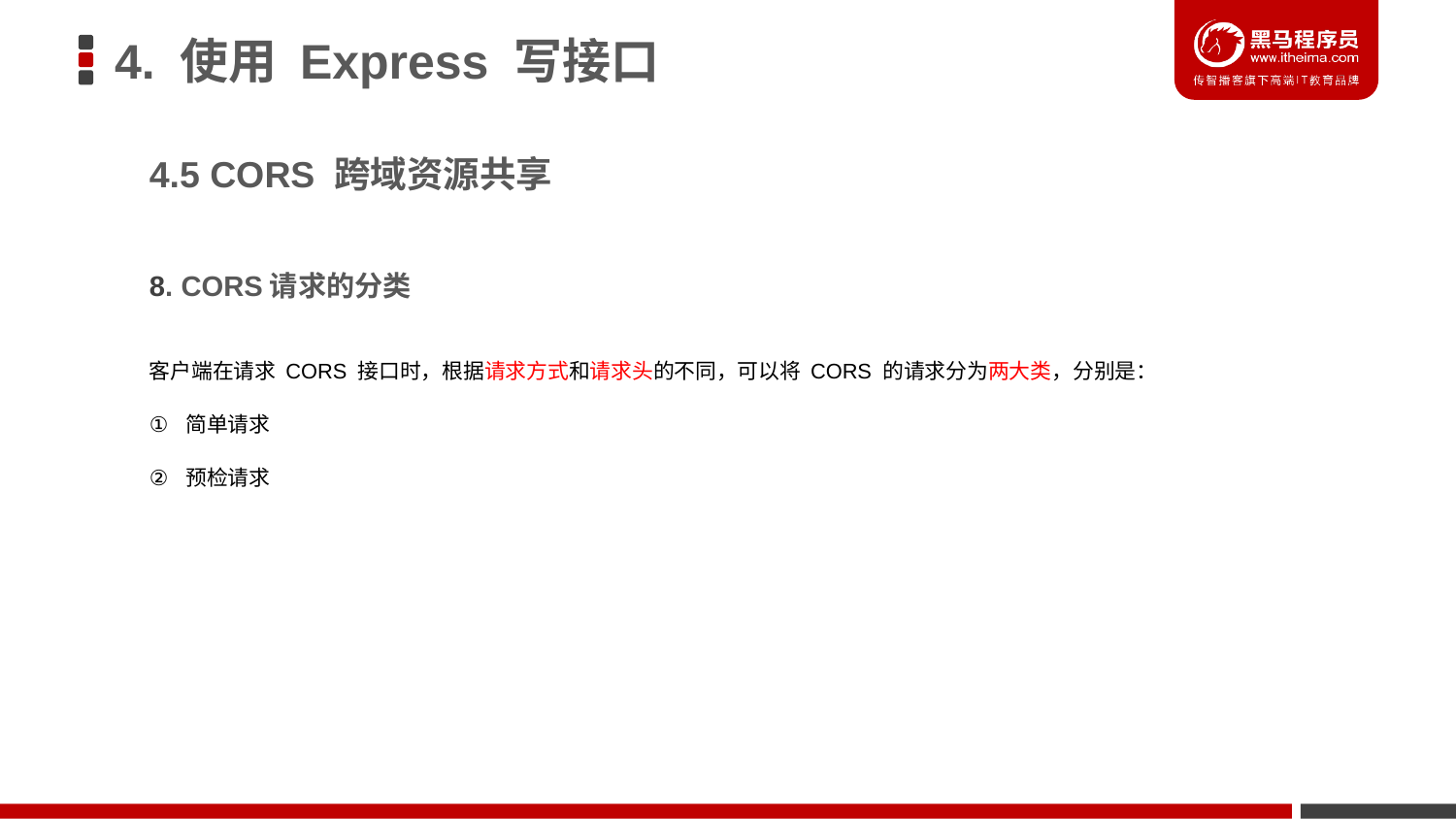

# 4. 使用 Express 写接口
4.5 CORS 跨域资源共享
8. CORS请求的分类
客户端在请求 CORS 接口时，根据请求方式和请求头的不同，可以将 CORS 的请求分为两大类，分别是：
简单请求
预检请求